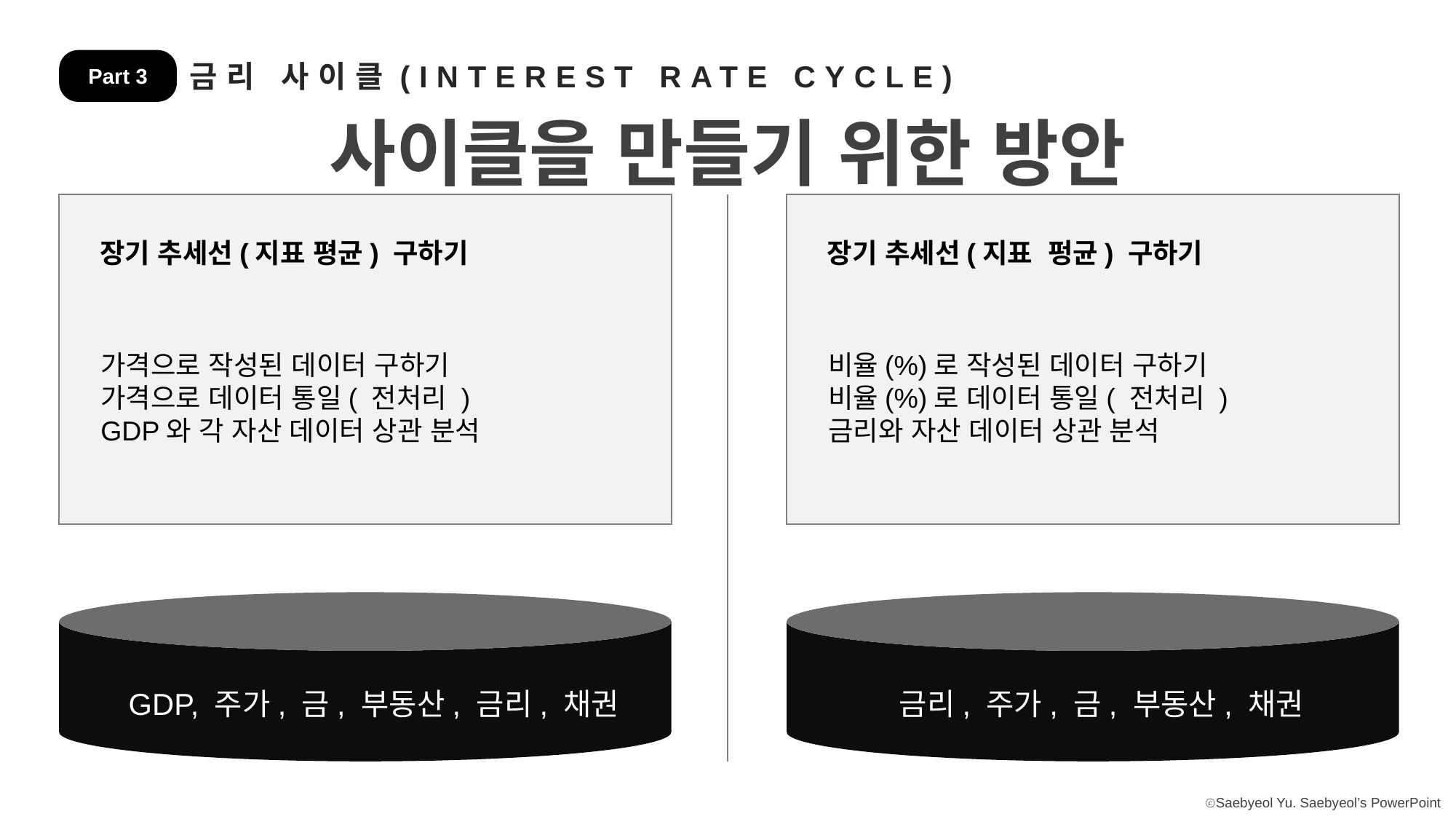

금리 사이클(INTEREST RATE CYCLE)
Part 3
사이클을 만들기 위한 방안

장기 추세선(지표  펑균) 구하기
장기 추세선(지표 평균) 구하기
비율(%)로 작성된 데이터 구하기
비율(%)로 데이터 통일( 전처리 )
금리와 자산 데이터 상관 분석

가격으로 작성된 데이터 구하기
가격으로 데이터 통일( 전처리 )
GDP와 각 자산 데이터 상관 분석

금리, 주가, 금, 부동산, 채권

GDP, 주가, 금, 부동산, 금리, 채권